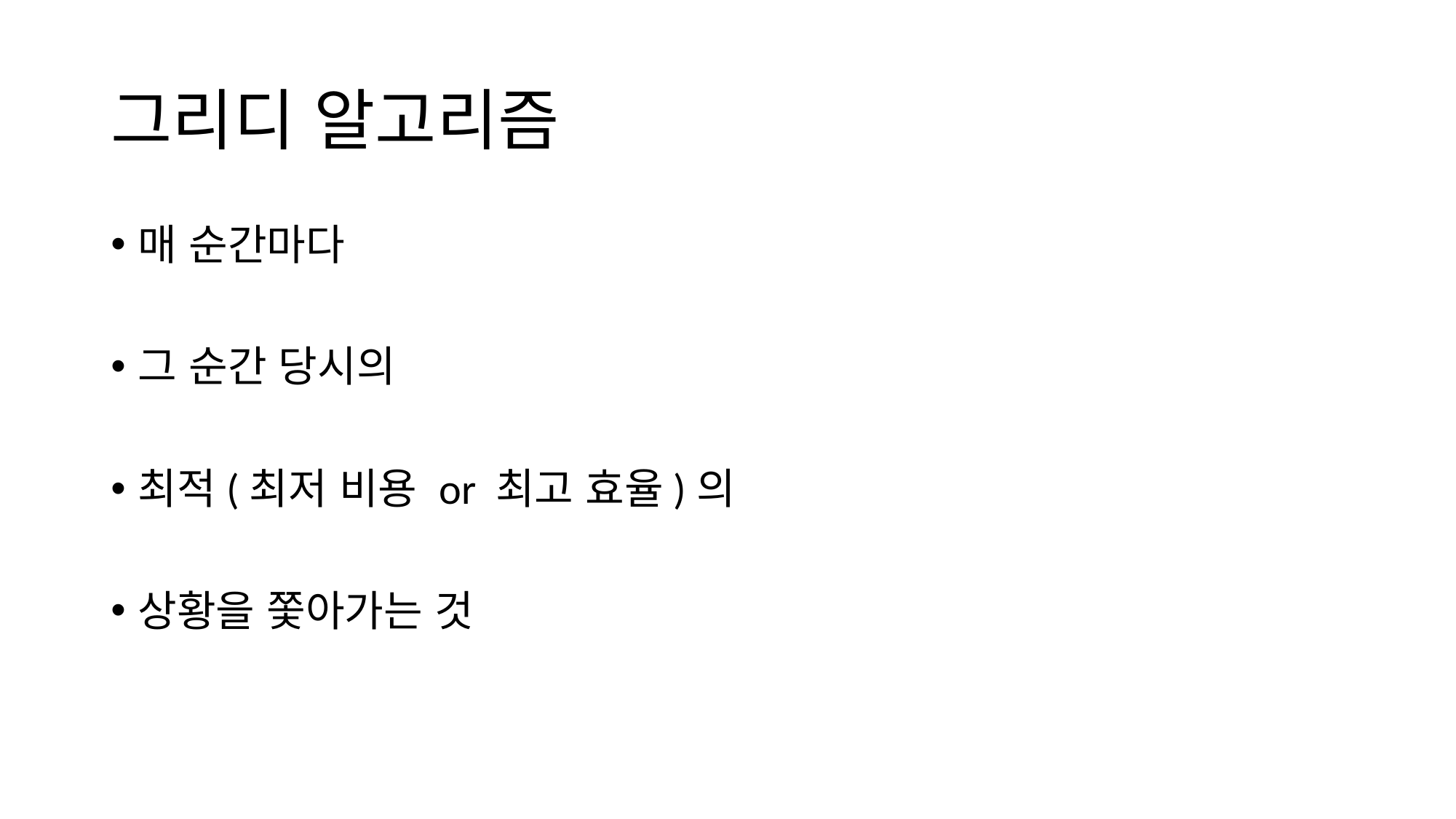

# 그리디 알고리즘
매 순간마다

그 순간 당시의

최적(최저 비용 or 최고 효율)의

상황을 쫓아가는 것